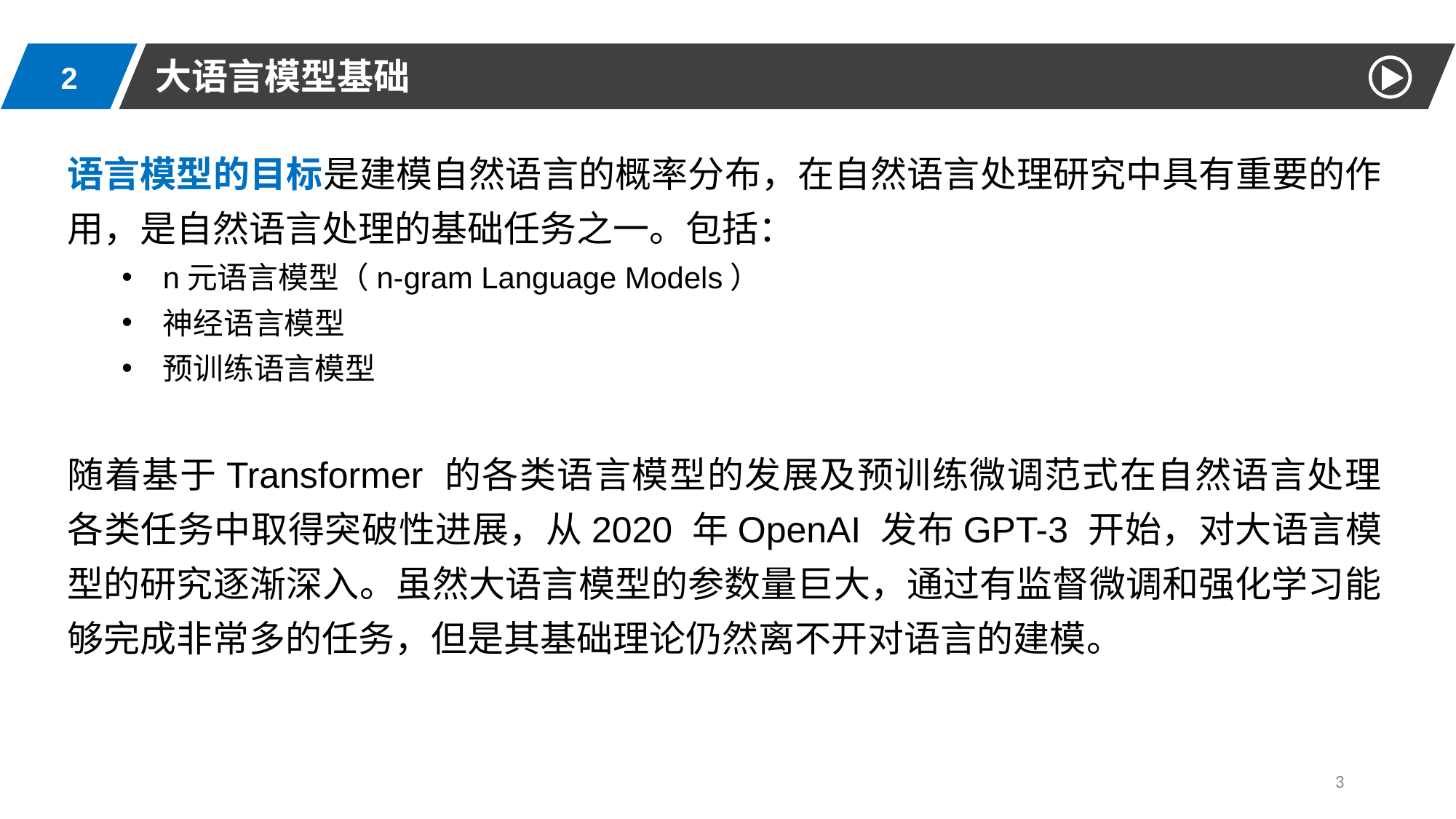

大语言模型基础
2

语言模型的目标是建模自然语言的概率分布，在自然语言处理研究中具有重要的作用，是自然语言处理的基础任务之一。包括：
n元语言模型（n-gram Language Models）
神经语言模型
预训练语言模型

随着基于Transformer 的各类语言模型的发展及预训练微调范式在自然语言处理各类任务中取得突破性进展，从2020 年OpenAI 发布GPT-3 开始，对大语言模型的研究逐渐深入。虽然大语言模型的参数量巨大，通过有监督微调和强化学习能够完成非常多的任务，但是其基础理论仍然离不开对语言的建模。
3